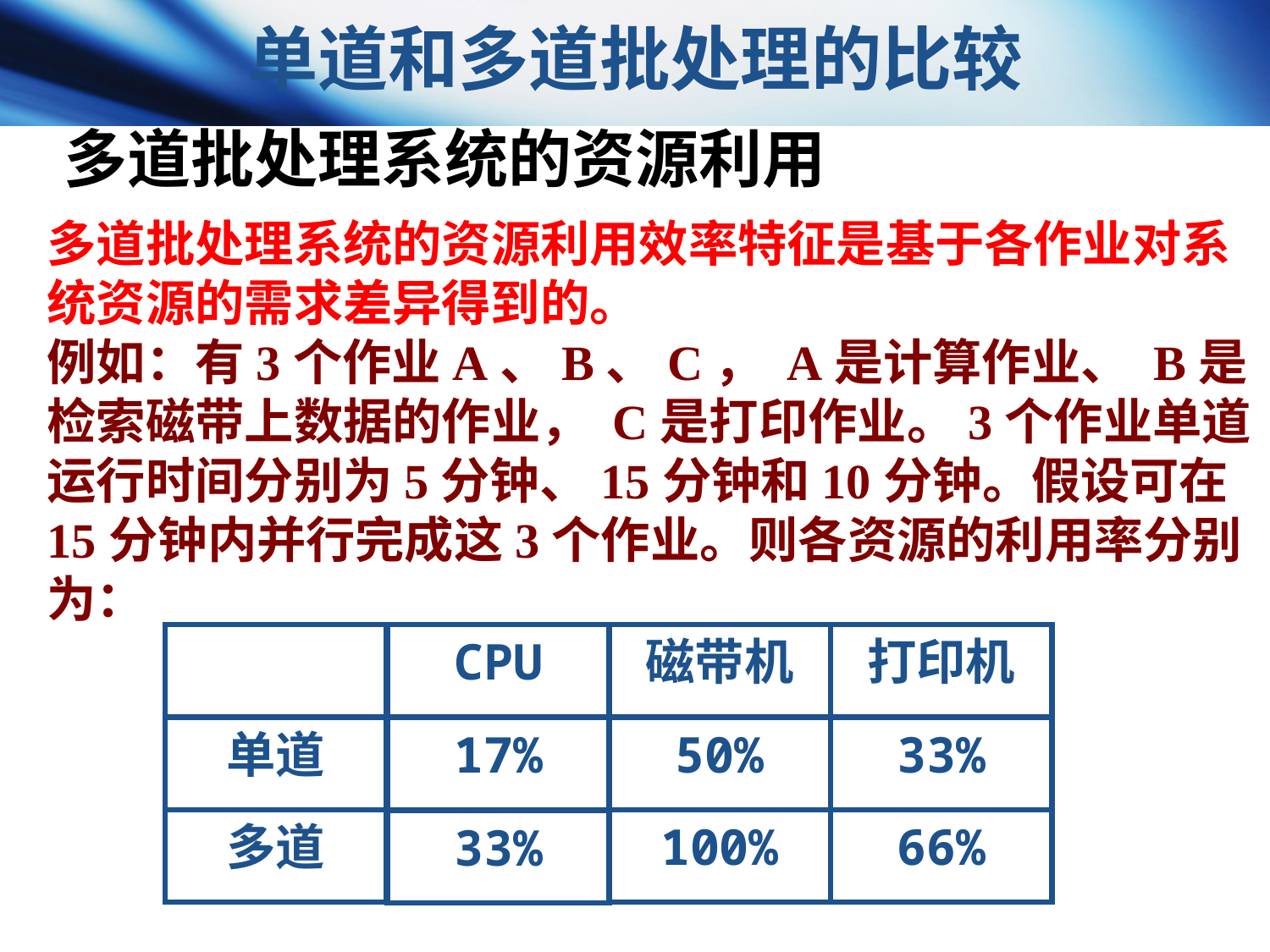

单道和多道批处理的比较
多道批处理系统的资源利用
多道批处理系统的资源利用效率特征是基于各作业对系统资源的需求差异得到的。
例如：有3个作业A、B、C， A是计算作业、 B是检索磁带上数据的作业， C是打印作业。3个作业单道运行时间分别为5分钟、15分钟和10分钟。假设可在15分钟内并行完成这3个作业。则各资源的利用率分别为：

CPU

磁带机

打印机

单道

17%

50%

33%

多道

100%

66%

33%